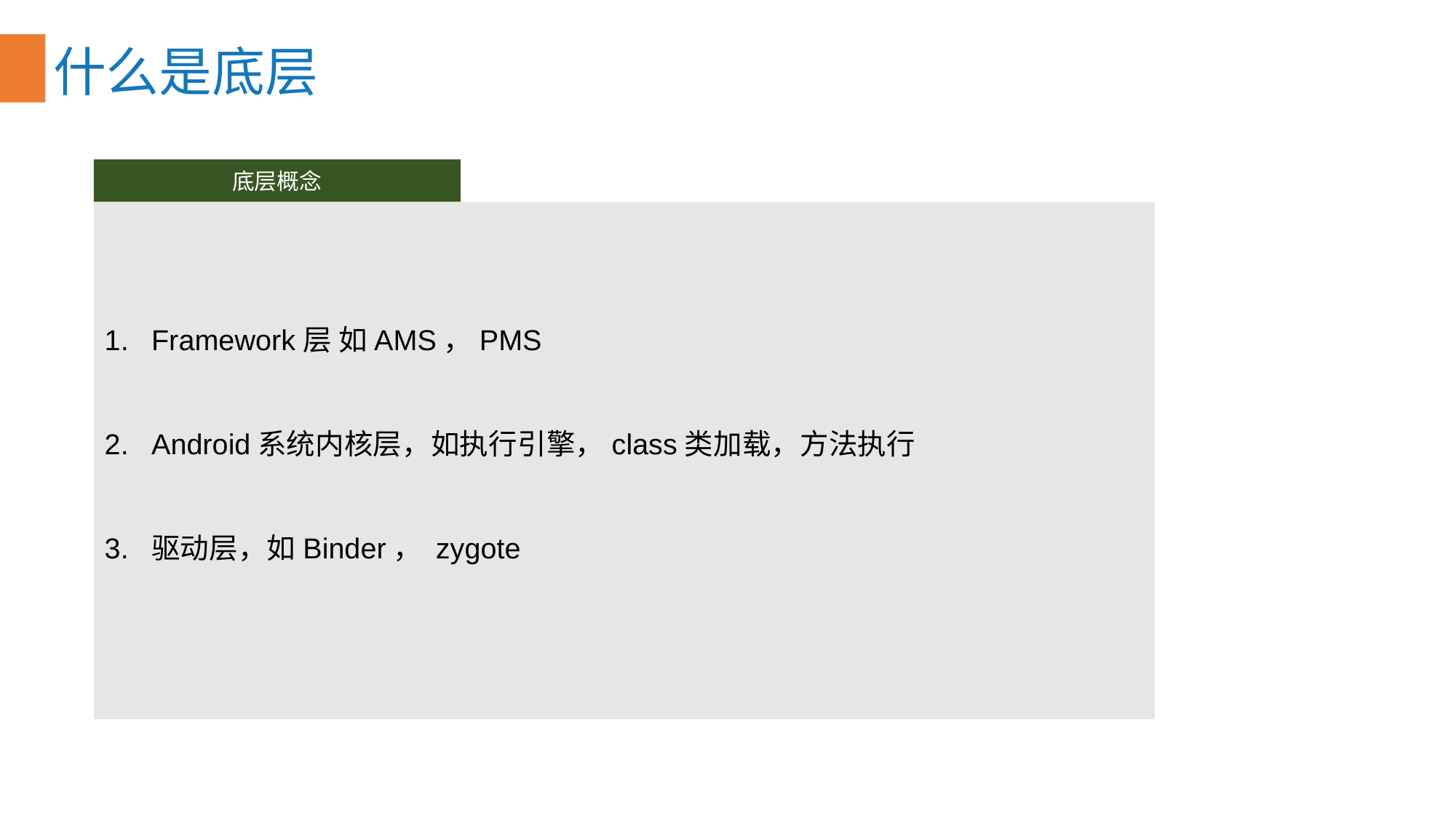

什么是底层
底层概念
Framework层 如AMS，PMS

Android系统内核层，如执行引擎，class类加载，方法执行

驱动层，如Binder， zygote